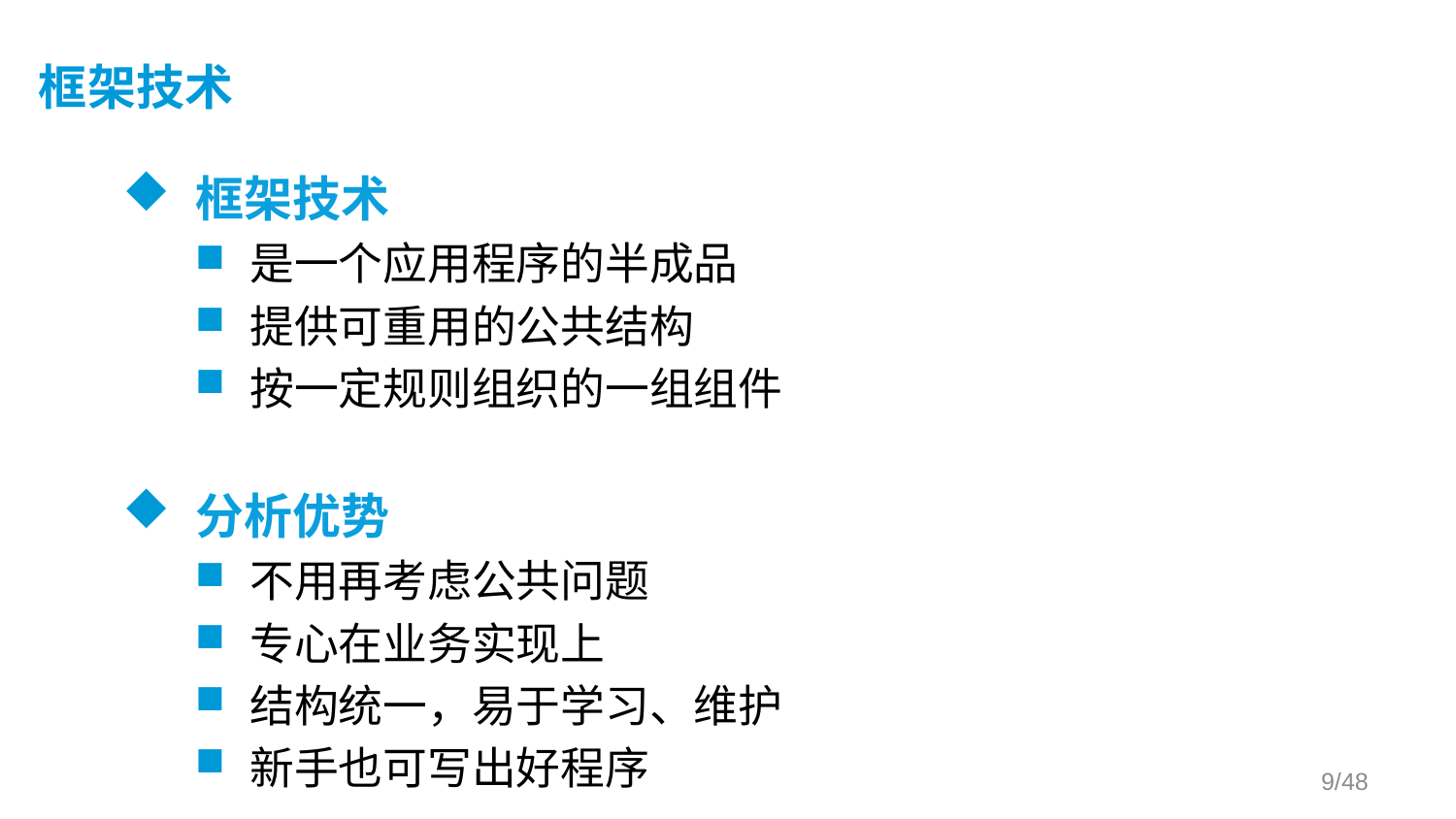

# 框架技术
框架技术
是一个应用程序的半成品
提供可重用的公共结构
按一定规则组织的一组组件

分析优势
不用再考虑公共问题
专心在业务实现上
结构统一，易于学习、维护
新手也可写出好程序

9/48